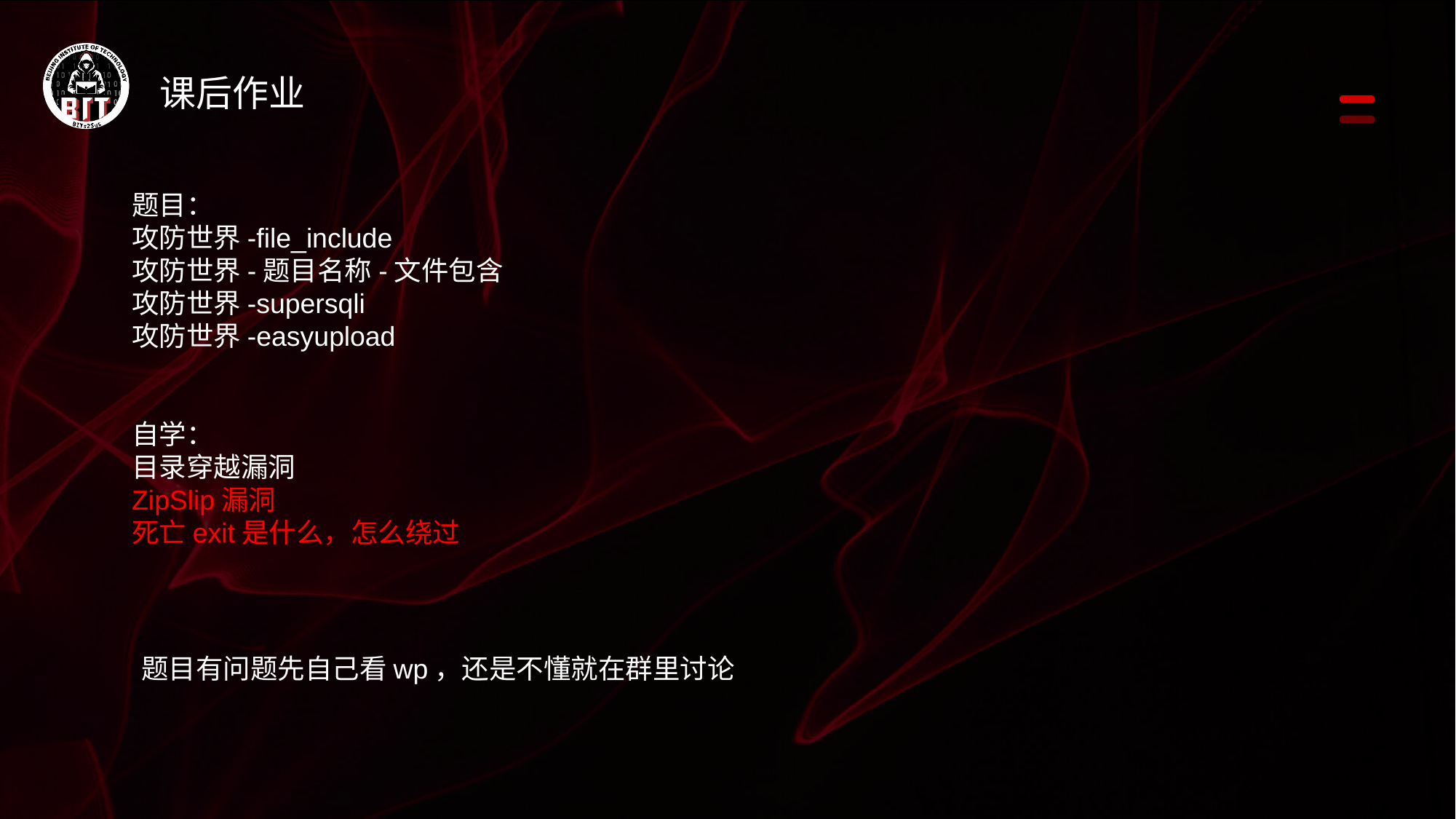

课后作业
题目：
攻防世界-file_include
攻防世界-题目名称-文件包含
攻防世界-supersqli
攻防世界-easyupload

自学：
目录穿越漏洞
ZipSlip漏洞
死亡exit是什么，怎么绕过
题目有问题先自己看wp，还是不懂就在群里讨论